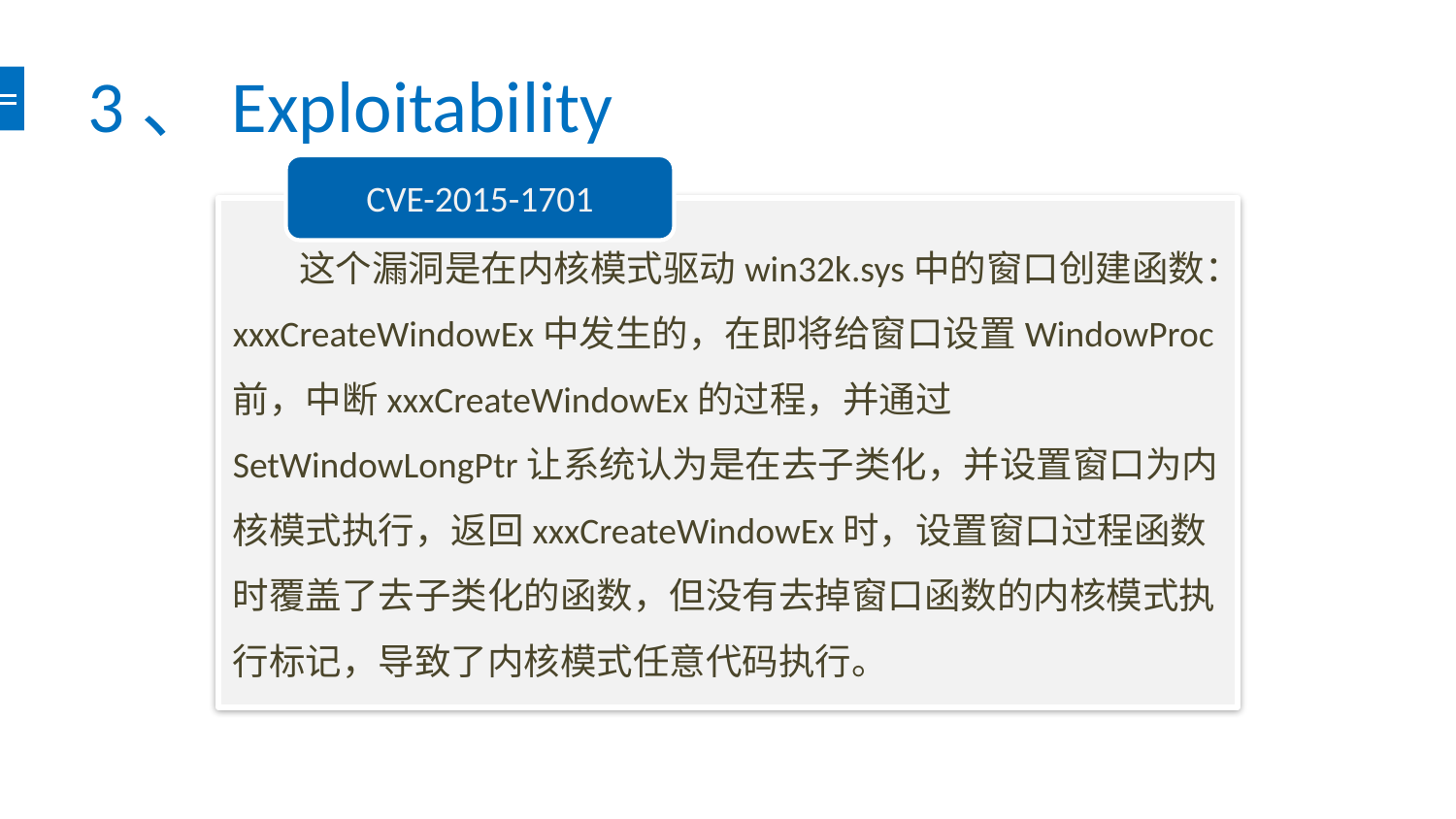

# 3、Exploitability
CVE-2015-1701
       这个漏洞是在内核模式驱动win32k.sys中的窗口创建函数：xxxCreateWindowEx中发生的，在即将给窗口设置WindowProc前，中断xxxCreateWindowEx的过程，并通过SetWindowLongPtr让系统认为是在去子类化，并设置窗口为内核模式执行，返回xxxCreateWindowEx时，设置窗口过程函数时覆盖了去子类化的函数，但没有去掉窗口函数的内核模式执行标记，导致了内核模式任意代码执行。